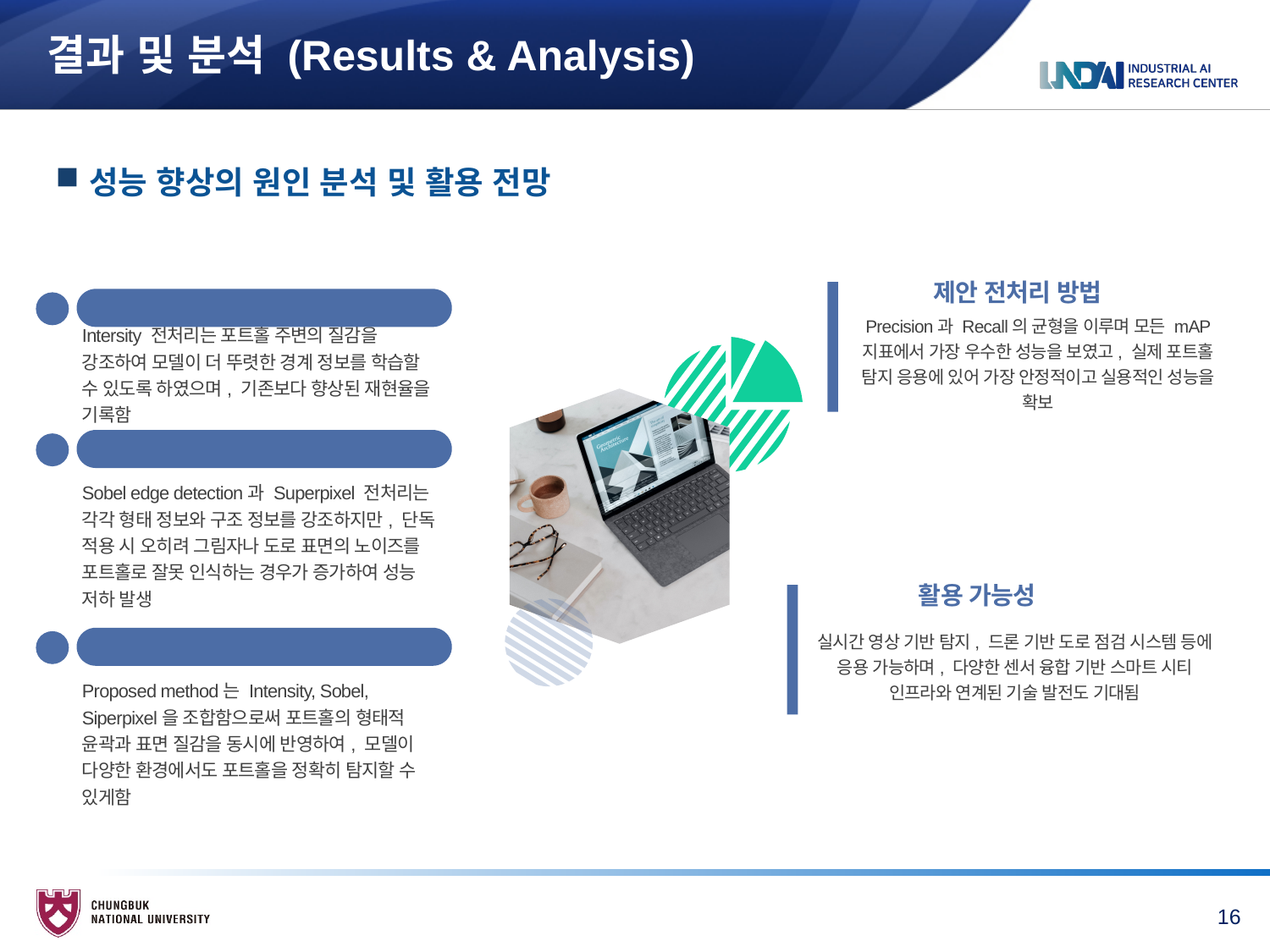

# 결과 및 분석 (Results & Analysis)
성능 향상의 원인 분석 및 활용 전망
제안 전처리 방법

Precision과 Recall의 균형을 이루며 모든 mAP 지표에서 가장 우수한 성능을 보였고, 실제 포트홀 탐지 응용에 있어 가장 안정적이고 실용적인 성능을 확보
Internsity

Intersity 전처리는 포트홀 주변의 질감을 강조하여 모델이 더 뚜렷한 경계 정보를 학습할 수 있도록 하였으며, 기존보다 향상된 재현율을 기록함
Sobel Edge Detection과 Superpixel

Sobel edge detection과 Superpixel 전처리는 각각 형태 정보와 구조 정보를 강조하지만, 단독 적용 시 오히려 그림자나 도로 표면의 노이즈를 포트홀로 잘못 인식하는 경우가 증가하여 성능 저하 발생
Proposed method

Proposed method는 Intensity, Sobel, Siperpixel을 조합함으로써 포트홀의 형태적 윤곽과 표면 질감을 동시에 반영하여, 모델이 다양한 환경에서도 포트홀을 정확히 탐지할 수 있게함

활용 가능성

실시간 영상 기반 탐지, 드론 기반 도로 점검 시스템 등에 응용 가능하며, 다양한 센서 융합 기반 스마트 시티 인프라와 연계된 기술 발전도 기대됨